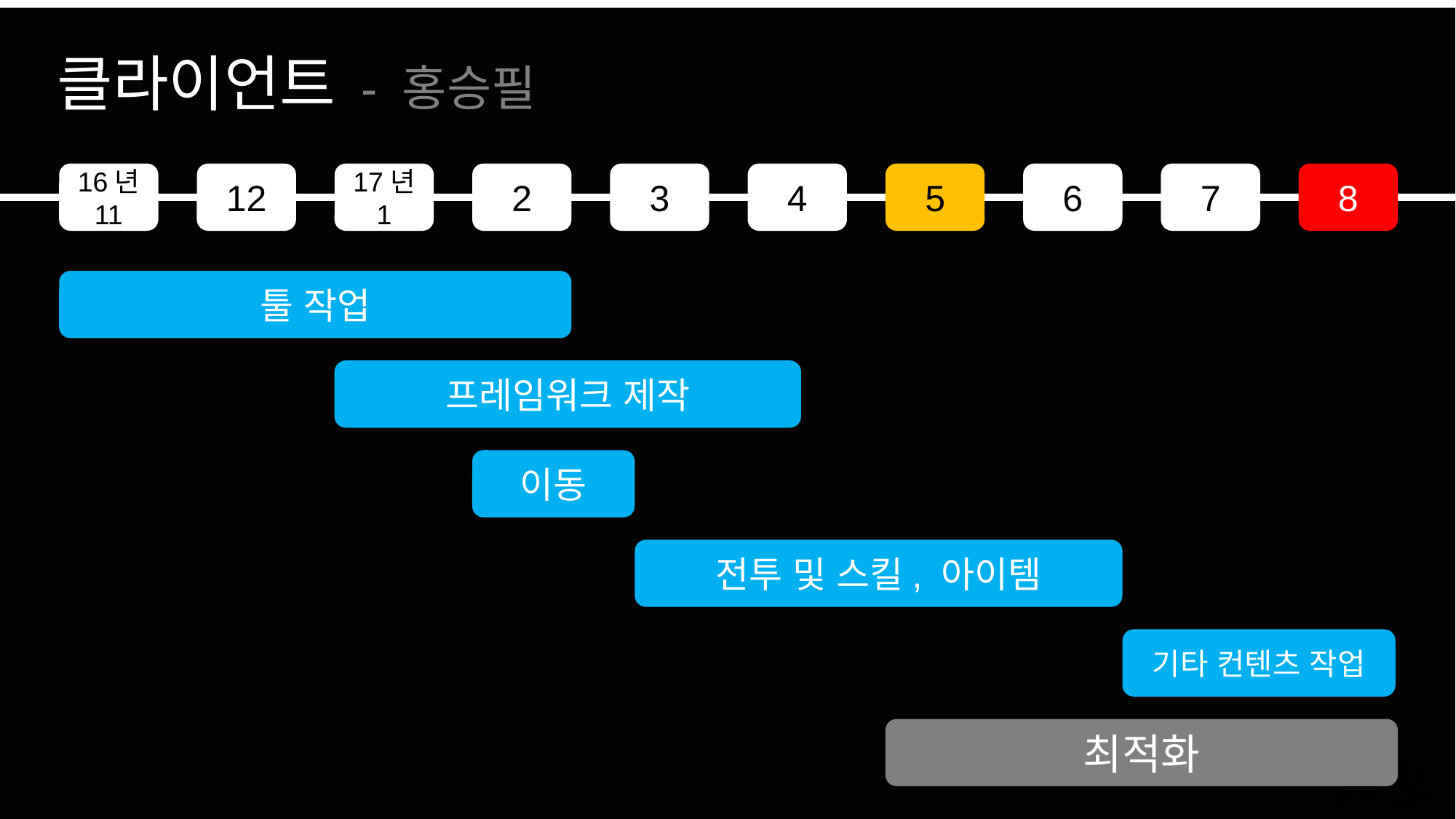

클라이언트 - 홍승필
16년
11
12
17년
1
2
3
4
5
6
7
8
툴 작업
프레임워크 제작
이동
전투 및 스킬, 아이템
기타 컨텐츠 작업
최적화